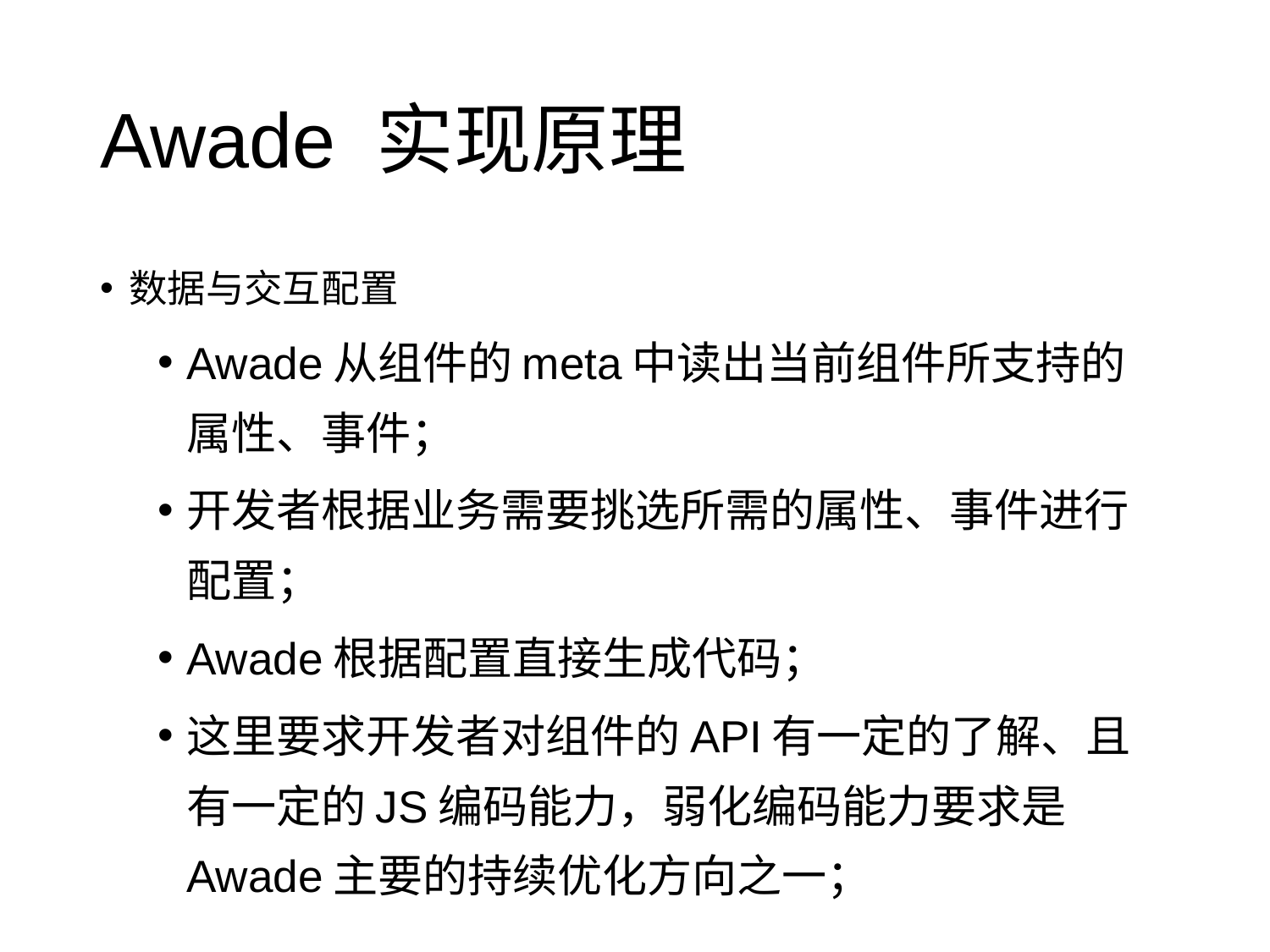

# Awade 实现原理
数据与交互配置
Awade从组件的meta中读出当前组件所支持的属性、事件；
开发者根据业务需要挑选所需的属性、事件进行配置；
Awade根据配置直接生成代码；
这里要求开发者对组件的API有一定的了解、且有一定的JS编码能力，弱化编码能力要求是Awade主要的持续优化方向之一；